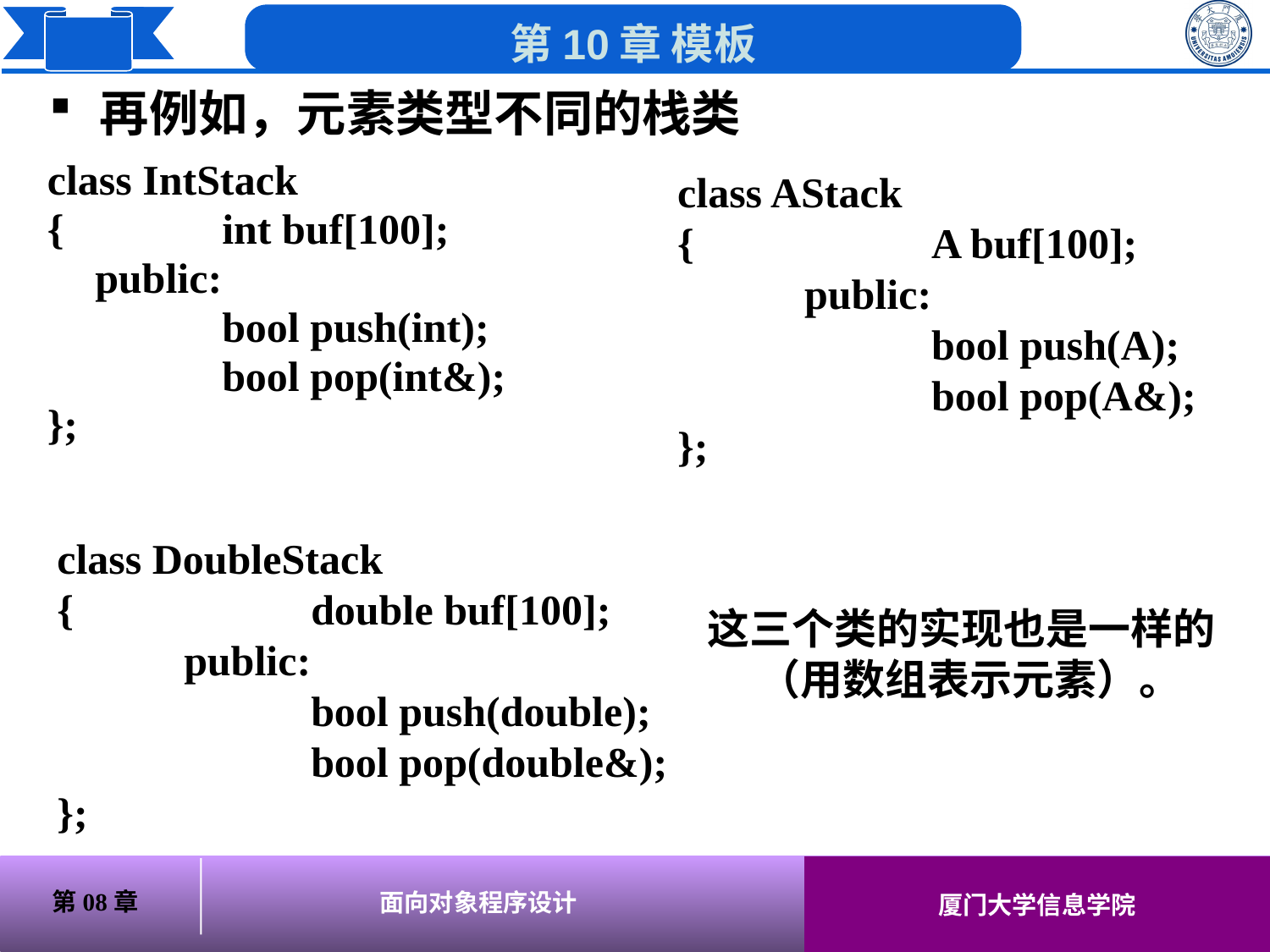

再例如，元素类型不同的栈类
class IntStack
{		int buf[100];
	public:
		bool push(int);
		bool pop(int&);
};
class AStack
{		A buf[100];
	public:
		bool push(A);
		bool pop(A&);
};
class DoubleStack
{		double buf[100];
	public:
		bool push(double);
		bool pop(double&);
};
这三个类的实现也是一样的（用数组表示元素）。